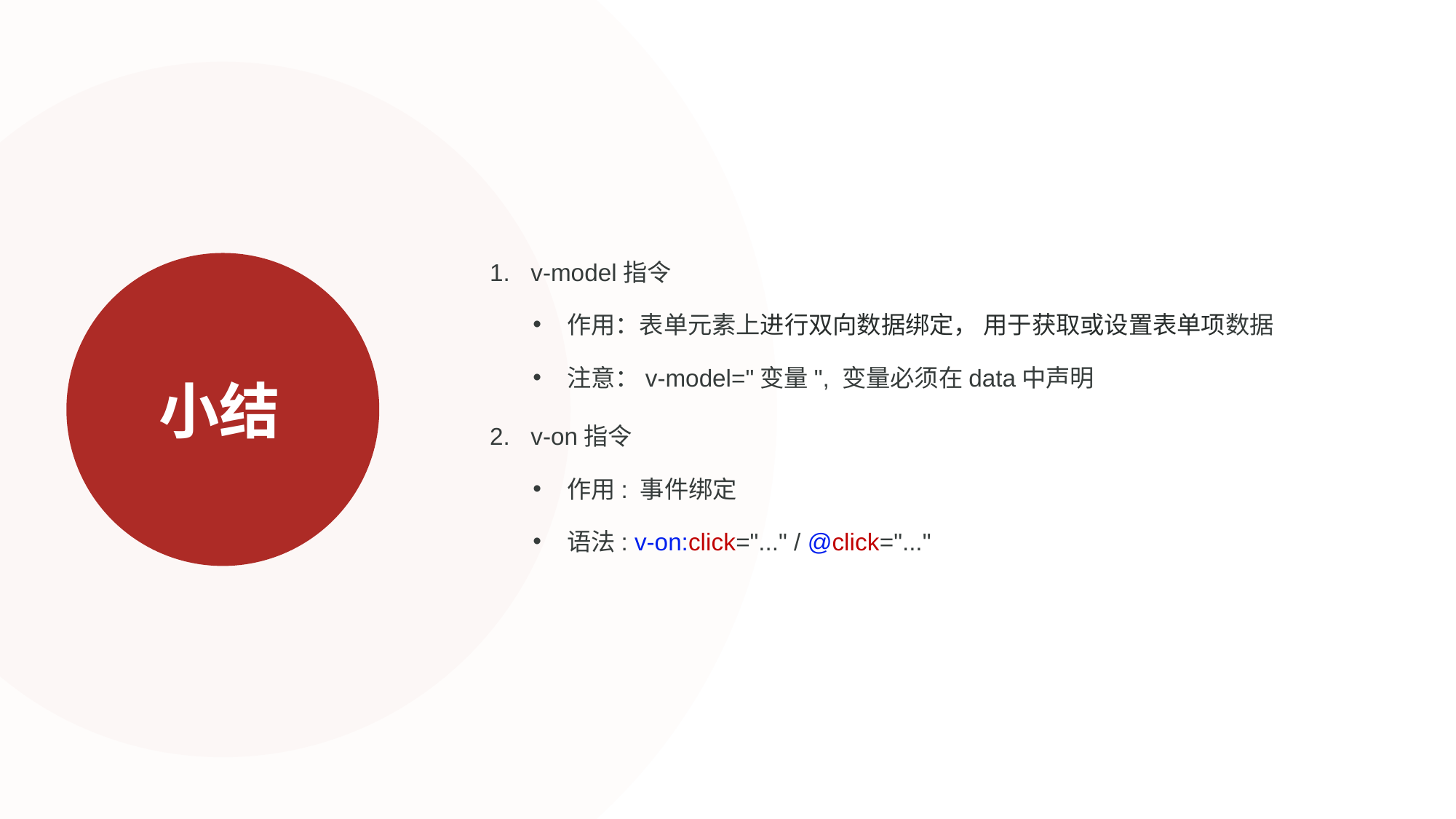

v-model指令
作用：表单元素上进行双向数据绑定， 用于获取或设置表单项数据
注意：v-model="变量", 变量必须在data中声明
v-on指令
作用: 事件绑定
语法: v-on:click="..." / @click="..."